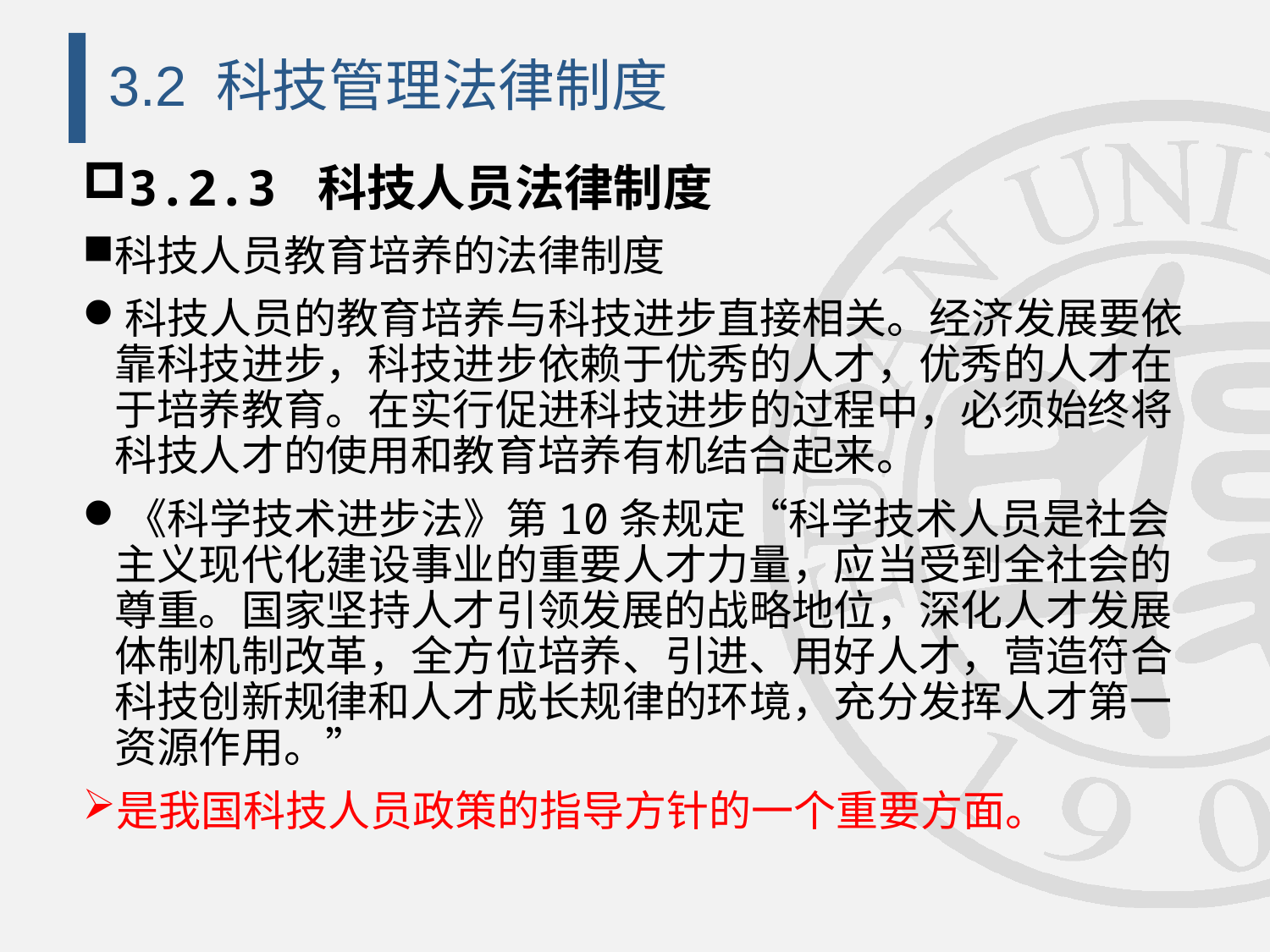

# 3.2 科技管理法律制度
3.2.3 科技人员法律制度
科技人员教育培养的法律制度
科技人员的教育培养与科技进步直接相关。经济发展要依靠科技进步，科技进步依赖于优秀的人才，优秀的人才在于培养教育。在实行促进科技进步的过程中，必须始终将科技人才的使用和教育培养有机结合起来。
《科学技术进步法》第10条规定“科学技术人员是社会主义现代化建设事业的重要人才力量，应当受到全社会的尊重。国家坚持人才引领发展的战略地位，深化人才发展体制机制改革，全方位培养、引进、用好人才，营造符合科技创新规律和人才成长规律的环境，充分发挥人才第一资源作用。”
是我国科技人员政策的指导方针的一个重要方面。